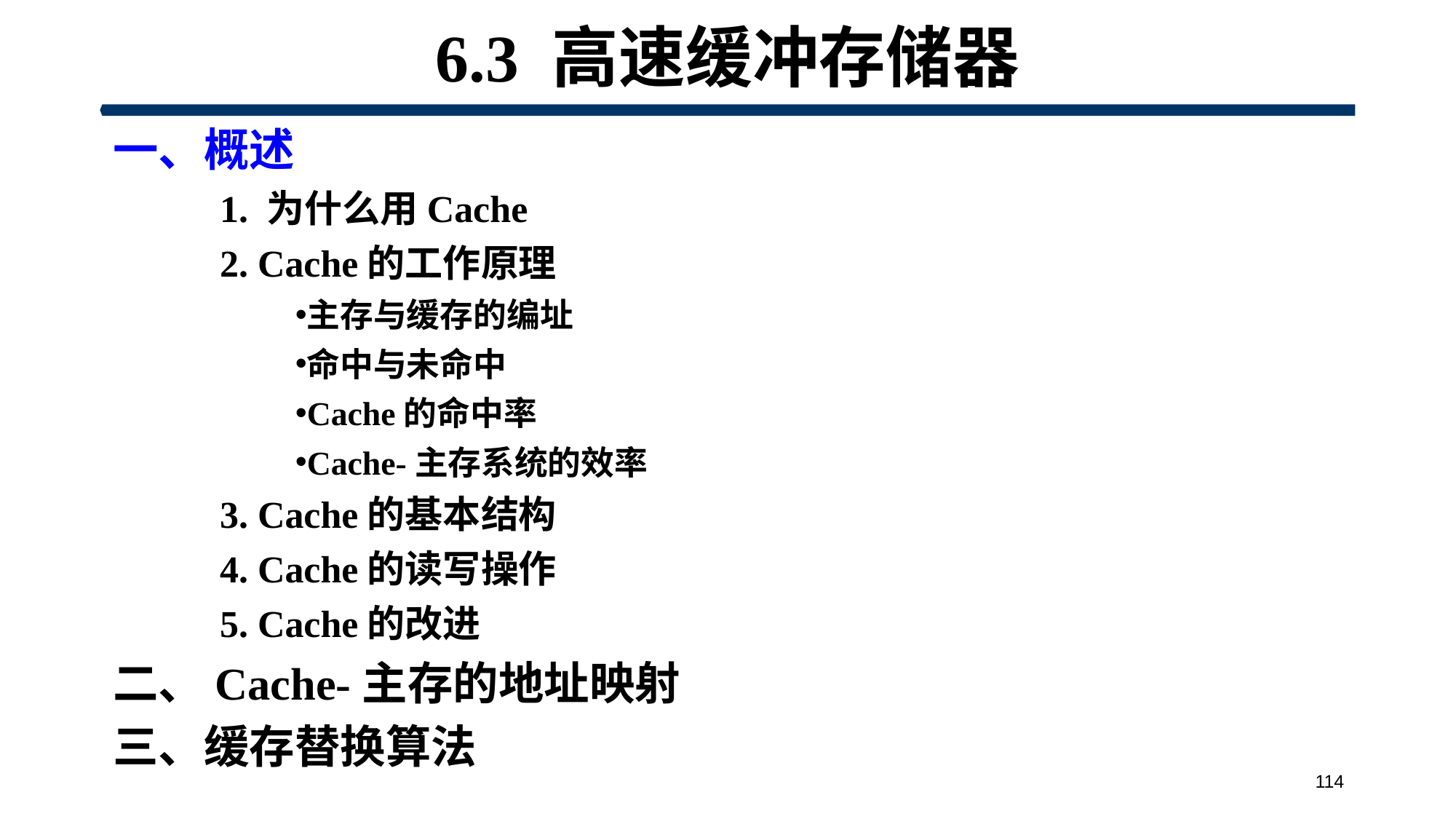

# 6.3 高速缓冲存储器
一、概述
1. 为什么用Cache
2. Cache的工作原理
主存与缓存的编址
命中与未命中
Cache的命中率
Cache-主存系统的效率
3. Cache的基本结构
4. Cache的读写操作
5. Cache的改进
二、Cache-主存的地址映射
三、缓存替换算法
114